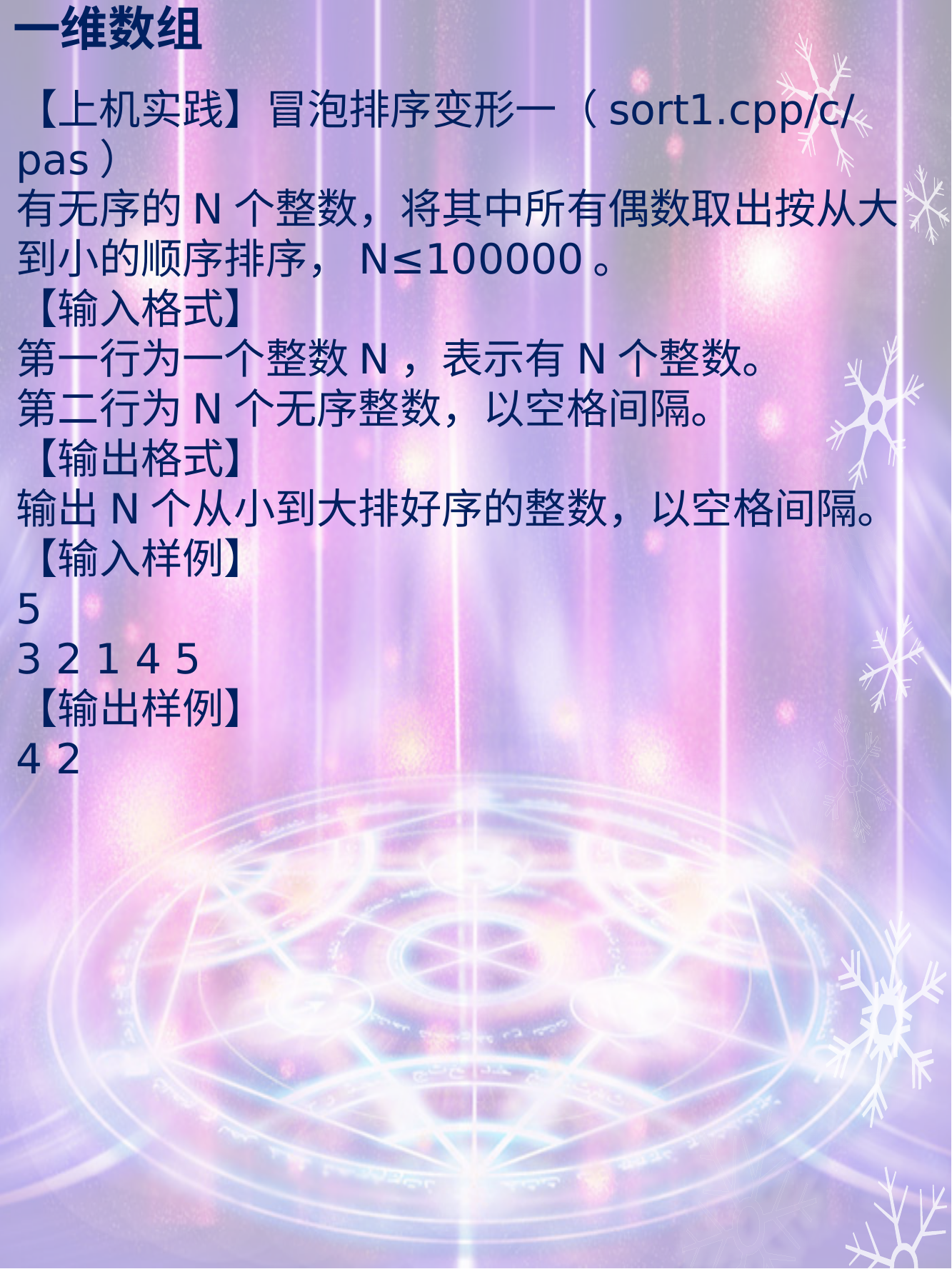

# 一维数组
【上机实践】冒泡排序变形一（sort1.cpp/c/pas）
有无序的N个整数，将其中所有偶数取出按从大到小的顺序排序，N≤100000。
【输入格式】
第一行为一个整数N，表示有N个整数。
第二行为N个无序整数，以空格间隔。
【输出格式】
输出N个从小到大排好序的整数，以空格间隔。
【输入样例】
5
3 2 1 4 5
【输出样例】
4 2